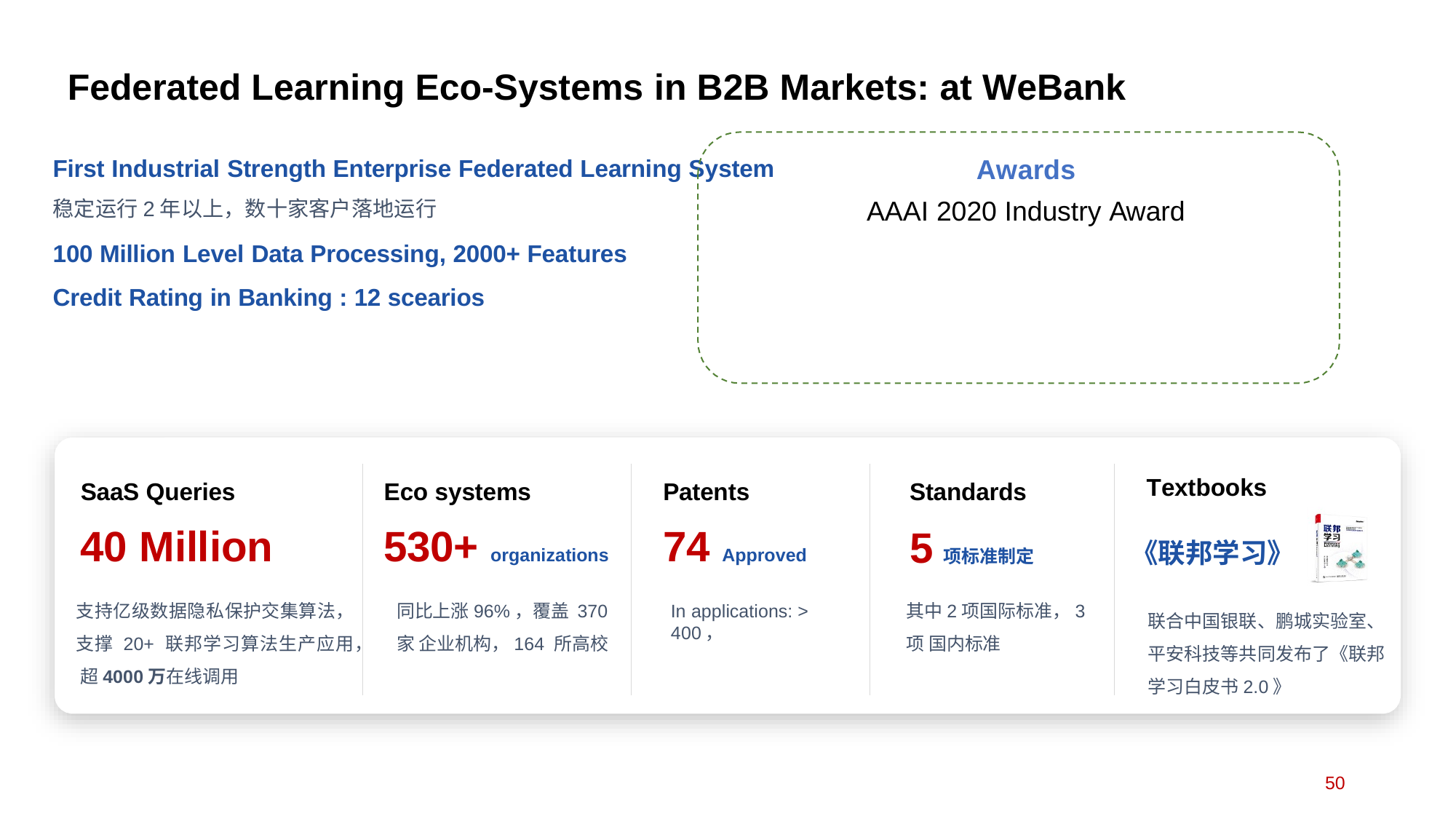

# Federated Learning Eco-Systems in B2B Markets: at WeBank

Awards
AAAI 2020 Industry Award
First Industrial Strength Enterprise Federated Learning System
稳定运行2年以上，数十家客户落地运行
100 Million Level Data Processing, 2000+ Features Credit Rating in Banking : 12 scearios

Textbooks
SaaS Queries
40 Million
支持亿级数据隐私保护交集算法， 支撑 20+ 联邦学习算法生产应用， 超4000万在线调用
Eco systems
530+ organizations
同比上涨96%，覆盖 370 家 企业机构，164 所高校
Patents
74 Approved
In applications: > 400，
Standards
5项标准制定
其中2项国际标准，3项 国内标准

《联邦学习》
联合中国银联、鹏城实验室、 平安科技等共同发布了《联邦 学习白皮书2.0》

50